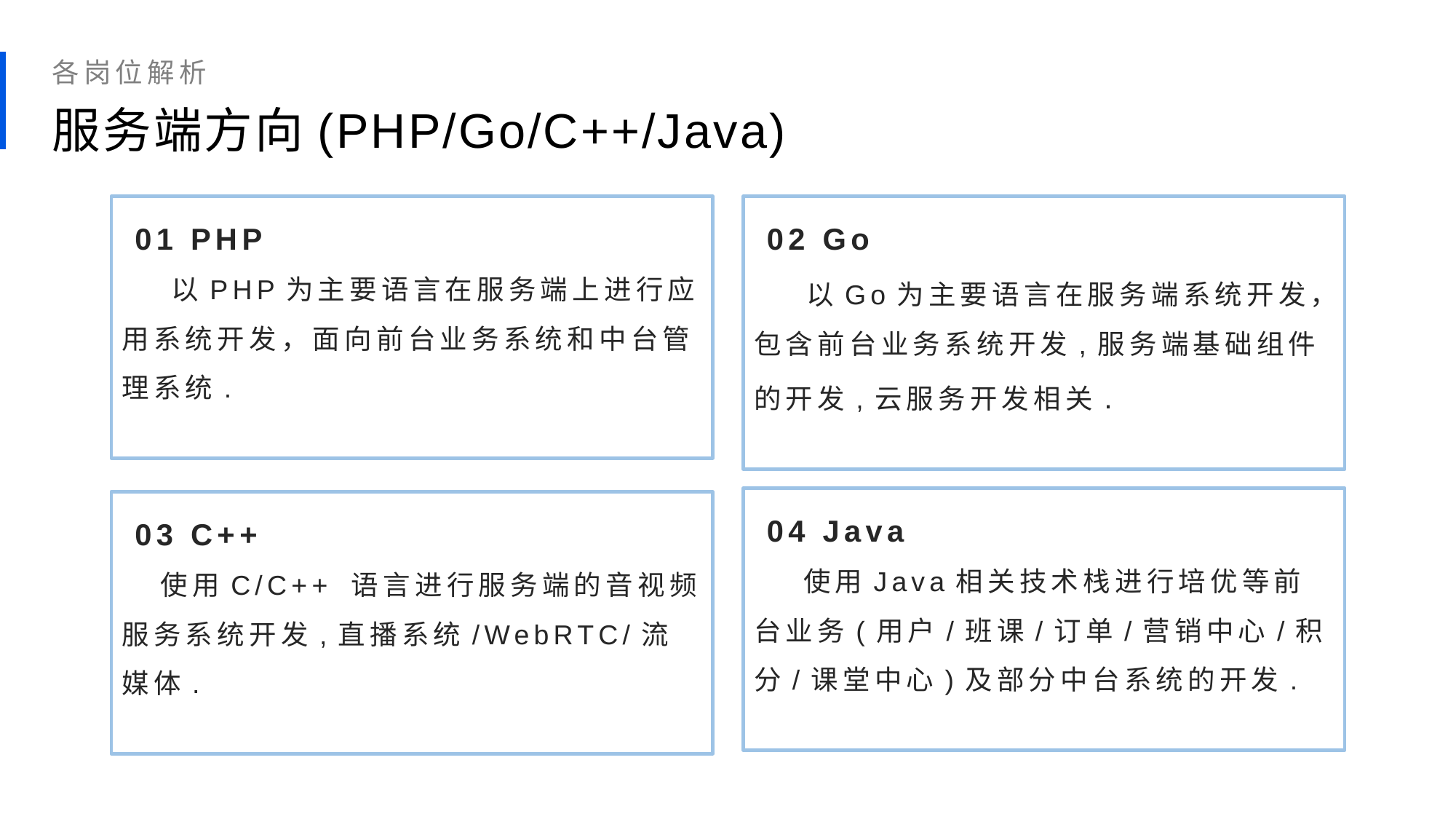

各岗位解析

服务端方向(PHP/Go/C++/Java)
 01 PHP
    以PHP为主要语言在服务端上进行应用系统开发，面向前台业务系统和中台管理系统.

 02 Go
    以Go为主要语言在服务端系统开发，包含前台业务系统开发,服务端基础组件的开发,云服务开发相关.

 04 Java
    使用Java相关技术栈进行培优等前台业务(用户/班课/订单/营销中心/积分/课堂中心)及部分中台系统的开发.

 03 C++
   使用C/C++ 语言进行服务端的音视频服务系统开发,直播系统/WebRTC/流媒体.